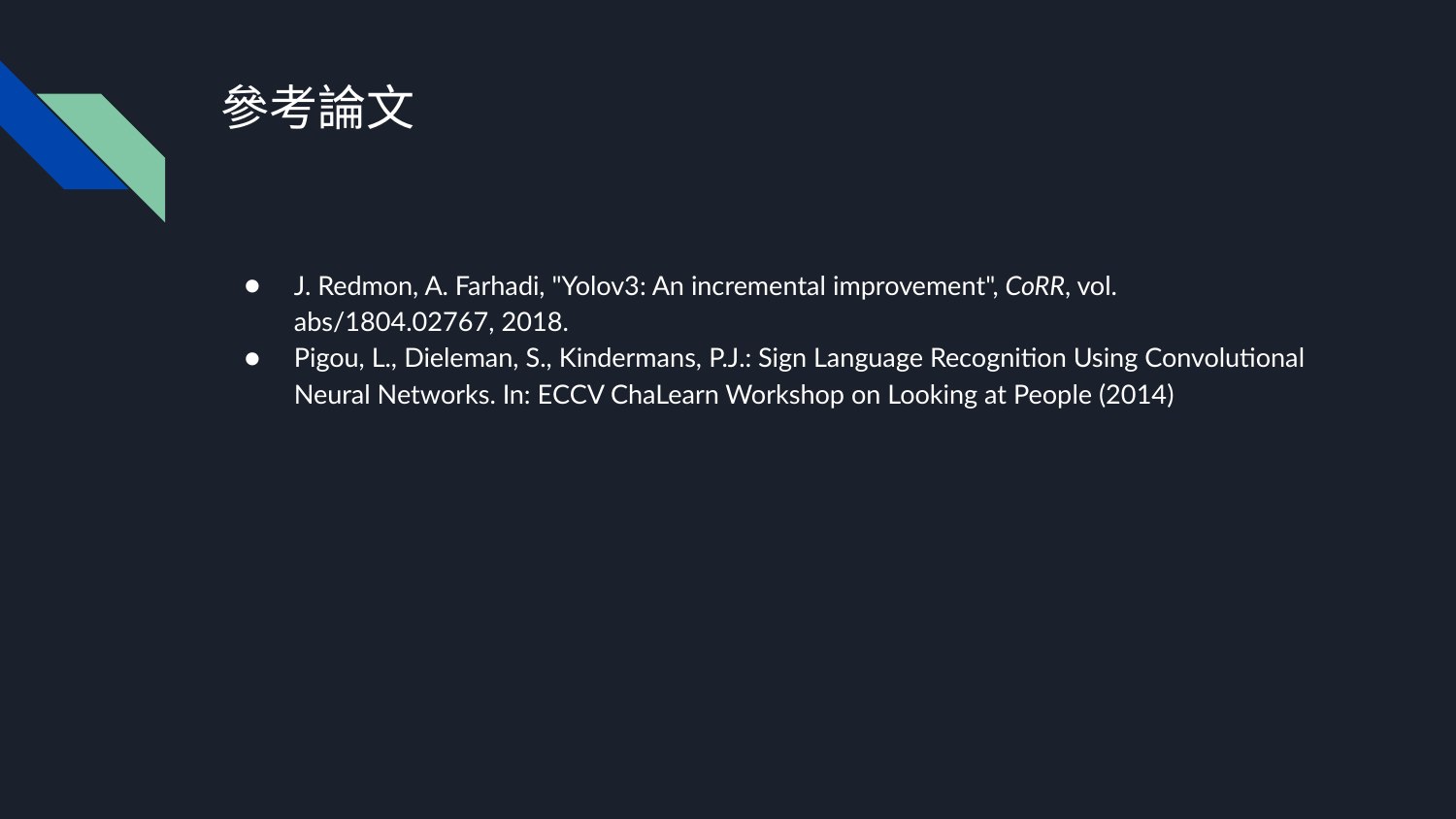

# 參考論文
J. Redmon, A. Farhadi, "Yolov3: An incremental improvement", CoRR, vol. abs/1804.02767, 2018.
Pigou, L., Dieleman, S., Kindermans, P.J.: Sign Language Recognition Using Convolutional Neural Networks. In: ECCV ChaLearn Workshop on Looking at People (2014)